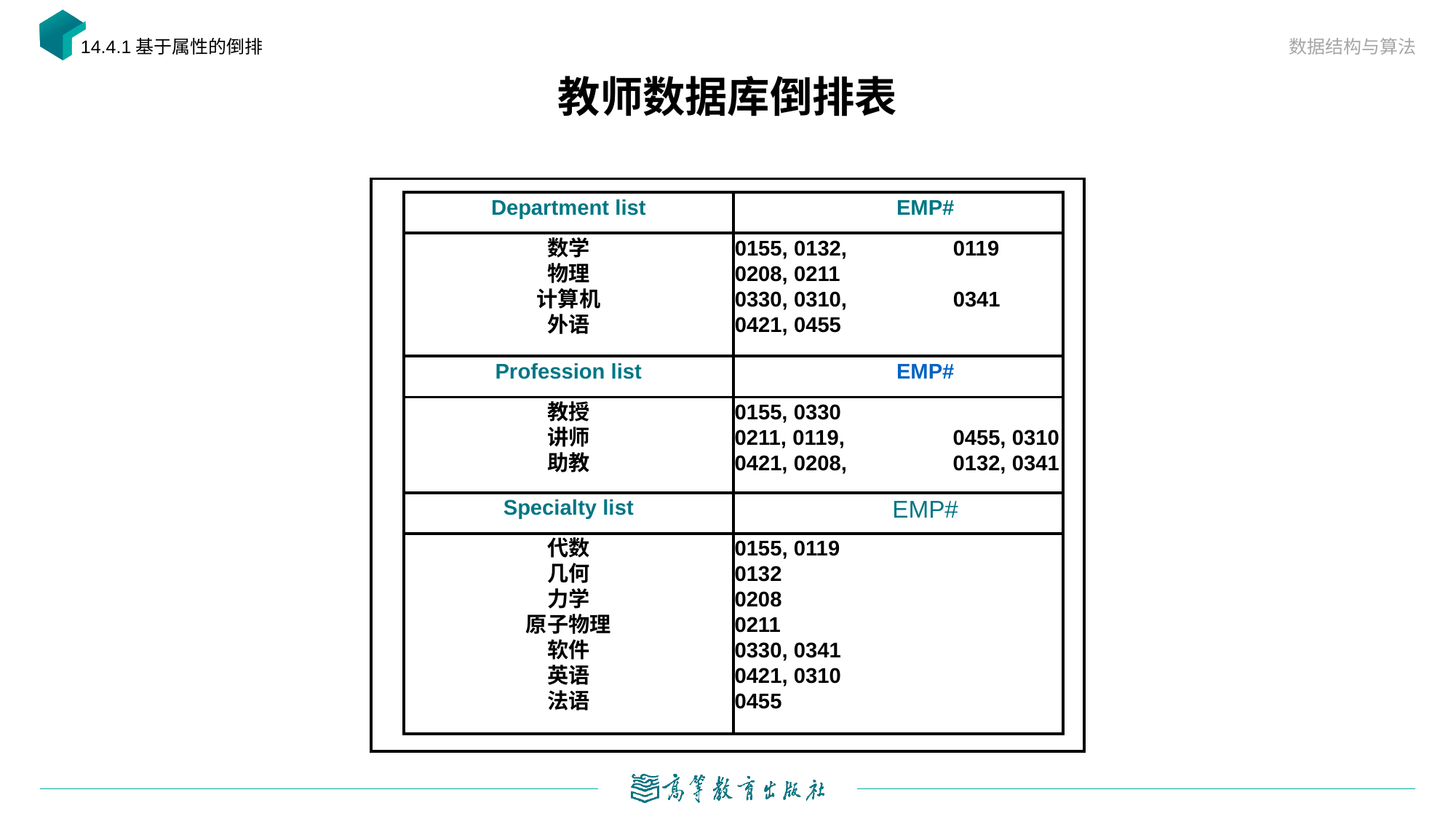

数据结构与算法
14.4.1基于属性的倒排
# 教师数据库倒排表

Department list
EMP#
数学
物理
计算机
外语
0155, 0132,	0119
0208, 0211
0330, 0310,	0341
0421, 0455
Profession list
EMP#
教授
讲师
助教

0155, 0330
0211, 0119,	0455, 0310
0421, 0208,	0132, 0341
Specialty list
EMP#
代数
几何
力学
原子物理
软件
英语
法语
0155, 0119
0132
0208
0211
0330, 0341
0421, 0310
0455